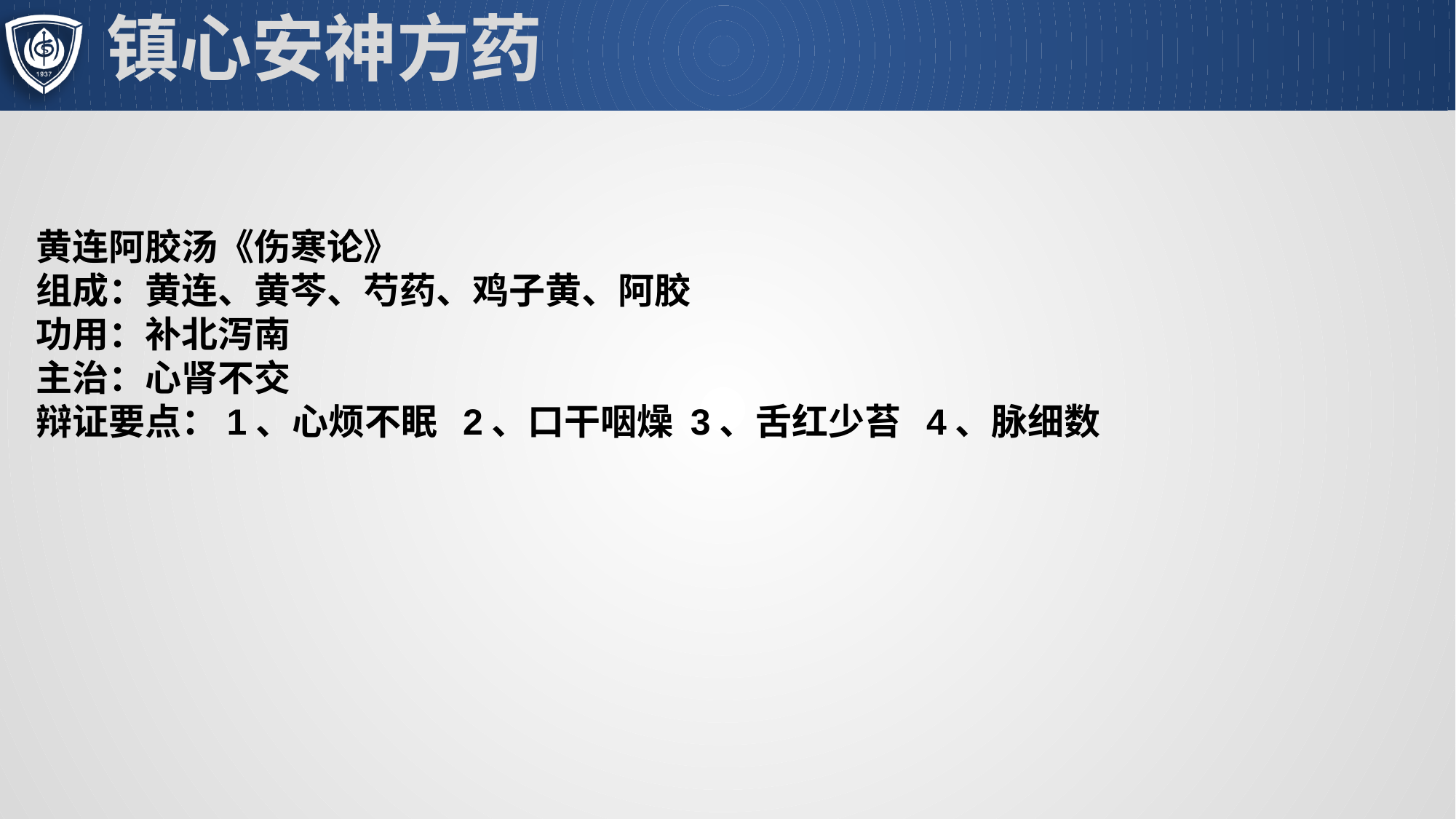

# 镇心安神方药

黄连阿胶汤《伤寒论》
组成：黄连、黄芩、芍药、鸡子黄、阿胶
功用：补北泻南
主治：心肾不交
辩证要点：1、心烦不眠  2、口干咽燥 3、舌红少苔  4、脉细数